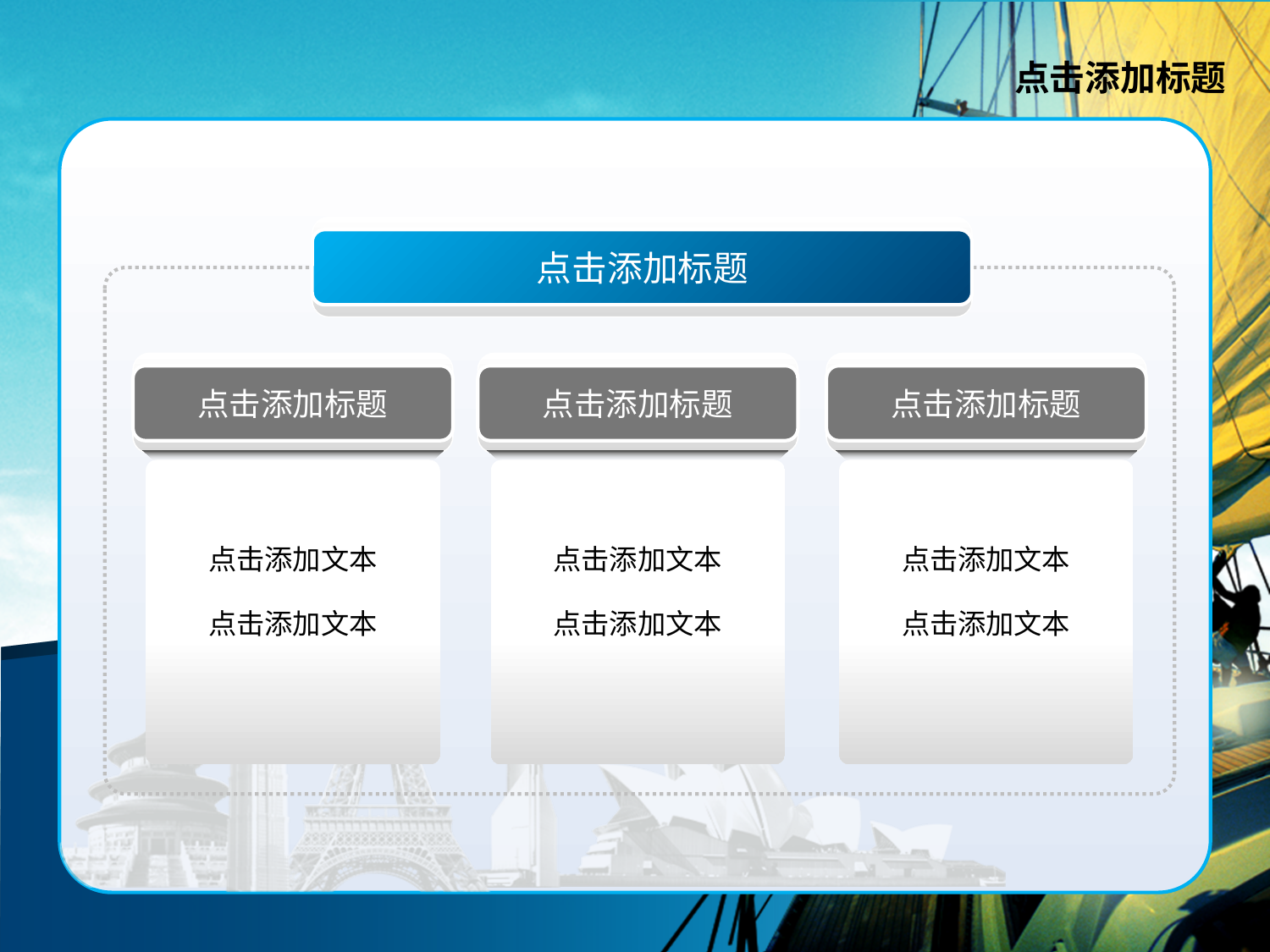

点击添加标题

点击添加标题

点击添加标题

点击添加标题

点击添加标题

点击添加文本
点击添加文本
点击添加文本
点击添加文本
点击添加文本
点击添加文本